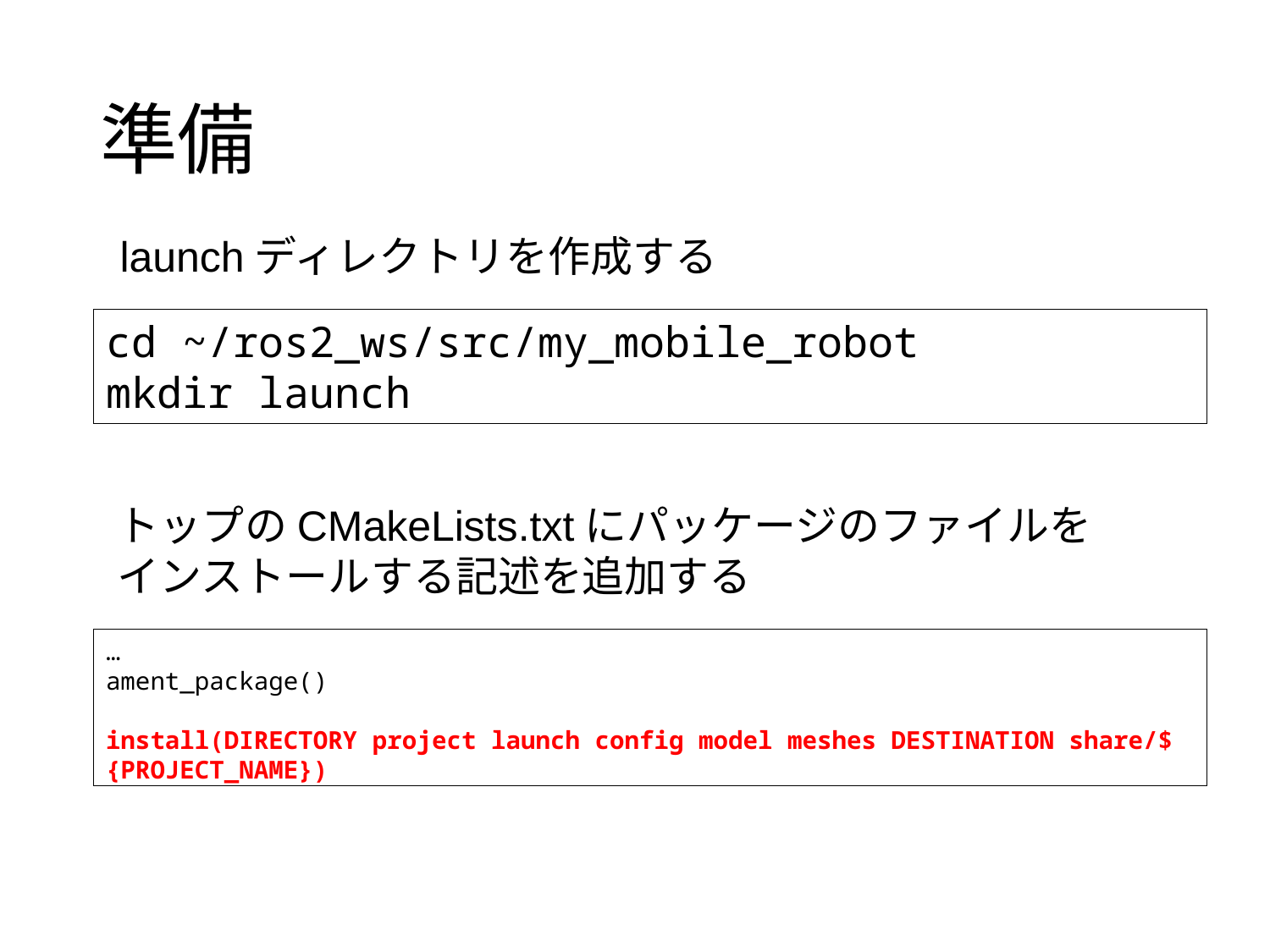

# 準備
launchディレクトリを作成する
cd ~/ros2_ws/src/my_mobile_robot
mkdir launch
トップのCMakeLists.txtにパッケージのファイルを
インストールする記述を追加する
…
ament_package()

install(DIRECTORY project launch config model meshes DESTINATION share/${PROJECT_NAME})